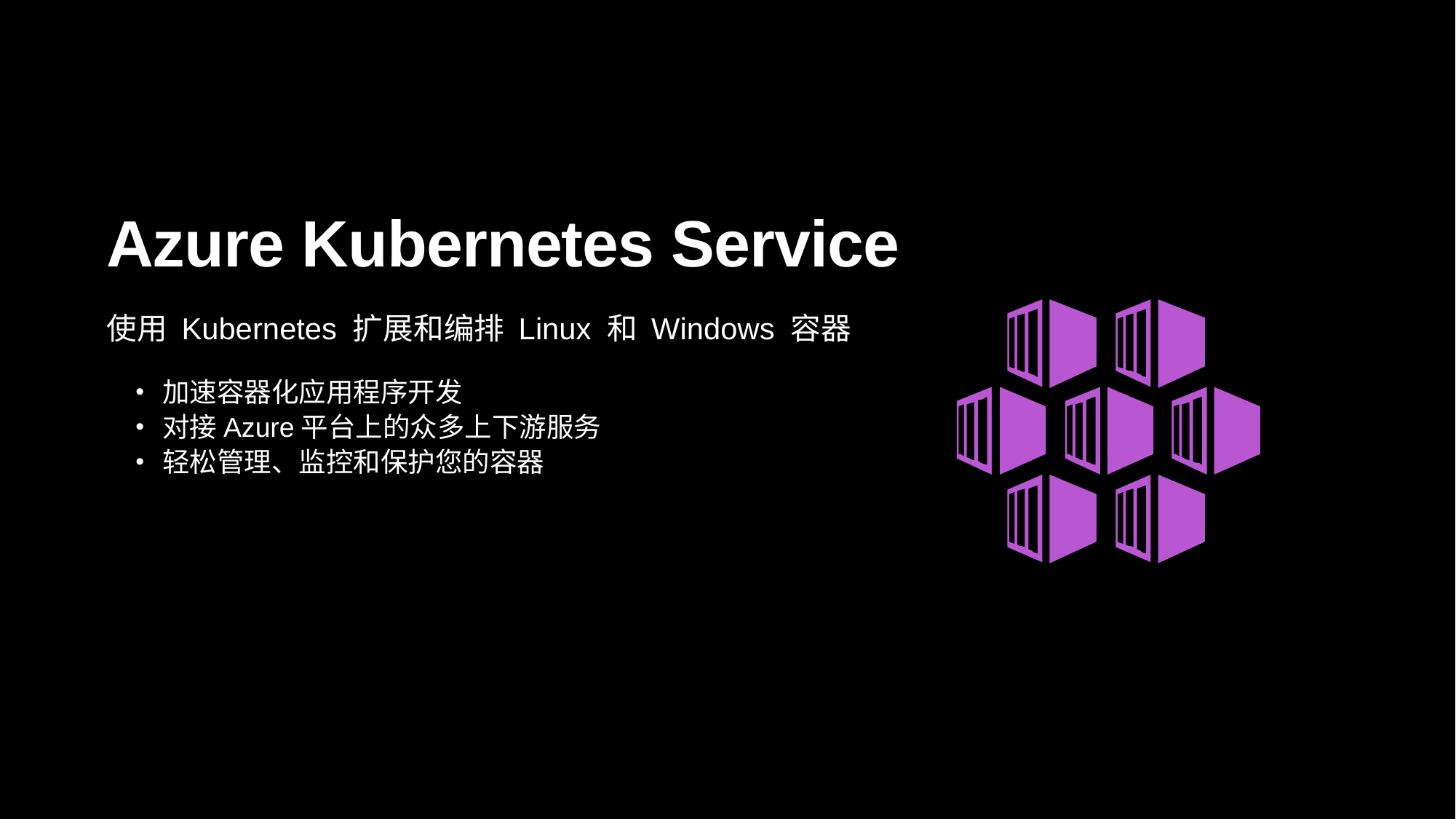

Azure Kubernetes Service

使用 Kubernetes 扩展和编排 Linux 和 Windows 容器
加速容器化应用程序开发
对接Azure平台上的众多上下游服务
轻松管理、监控和保护您的容器